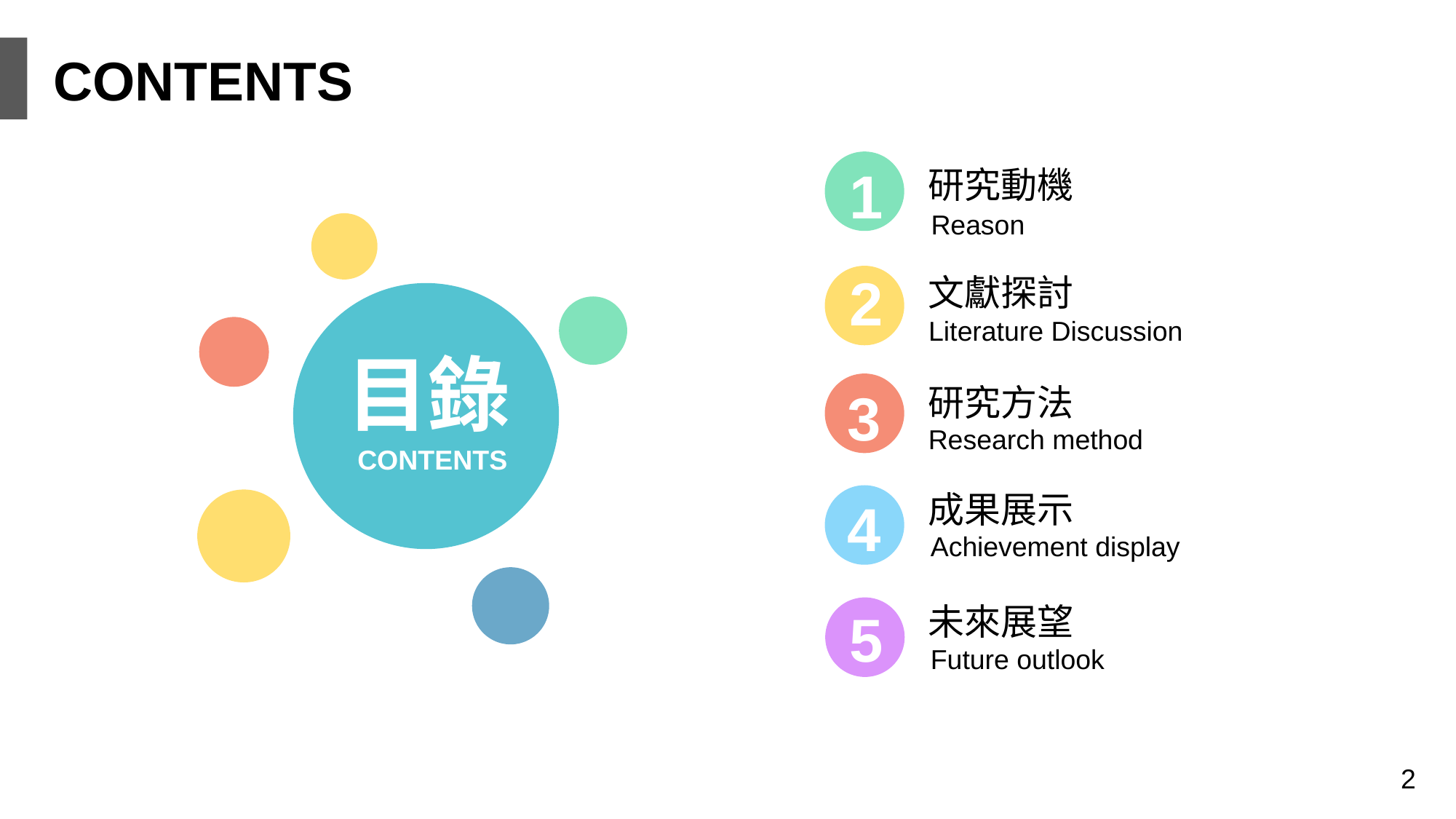

CONTENTS

1
研究動機

Reason
2

Literature Discussion

3
研究方法
Research method
4
文獻探討
成果展示

4
 Achievement display
未來展望
5

 Future outlook

目錄
CONTENTS

2